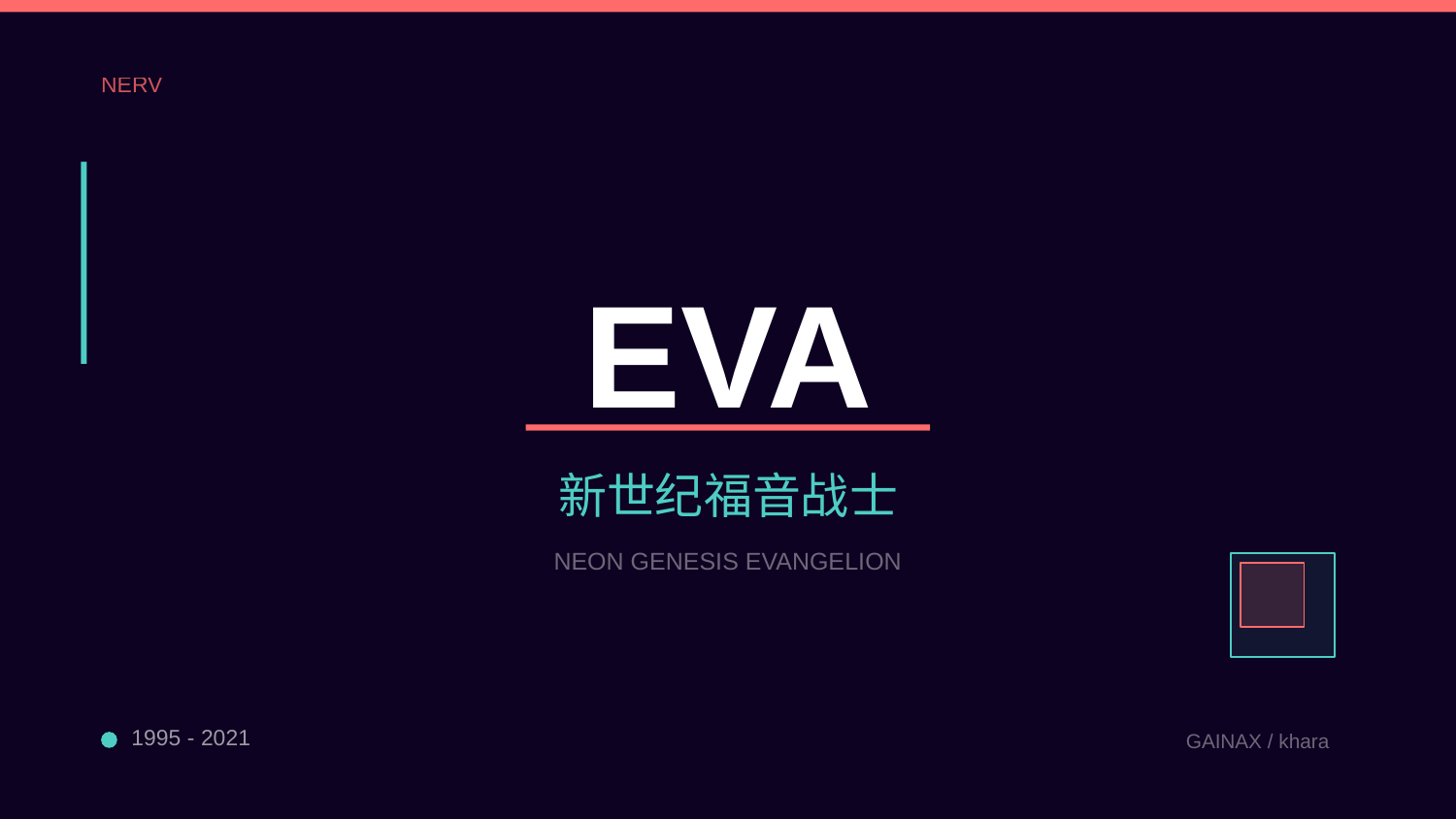

NERV

EVA

新世纪福音战士
NEON GENESIS EVANGELION

1995 - 2021
GAINAX / khara